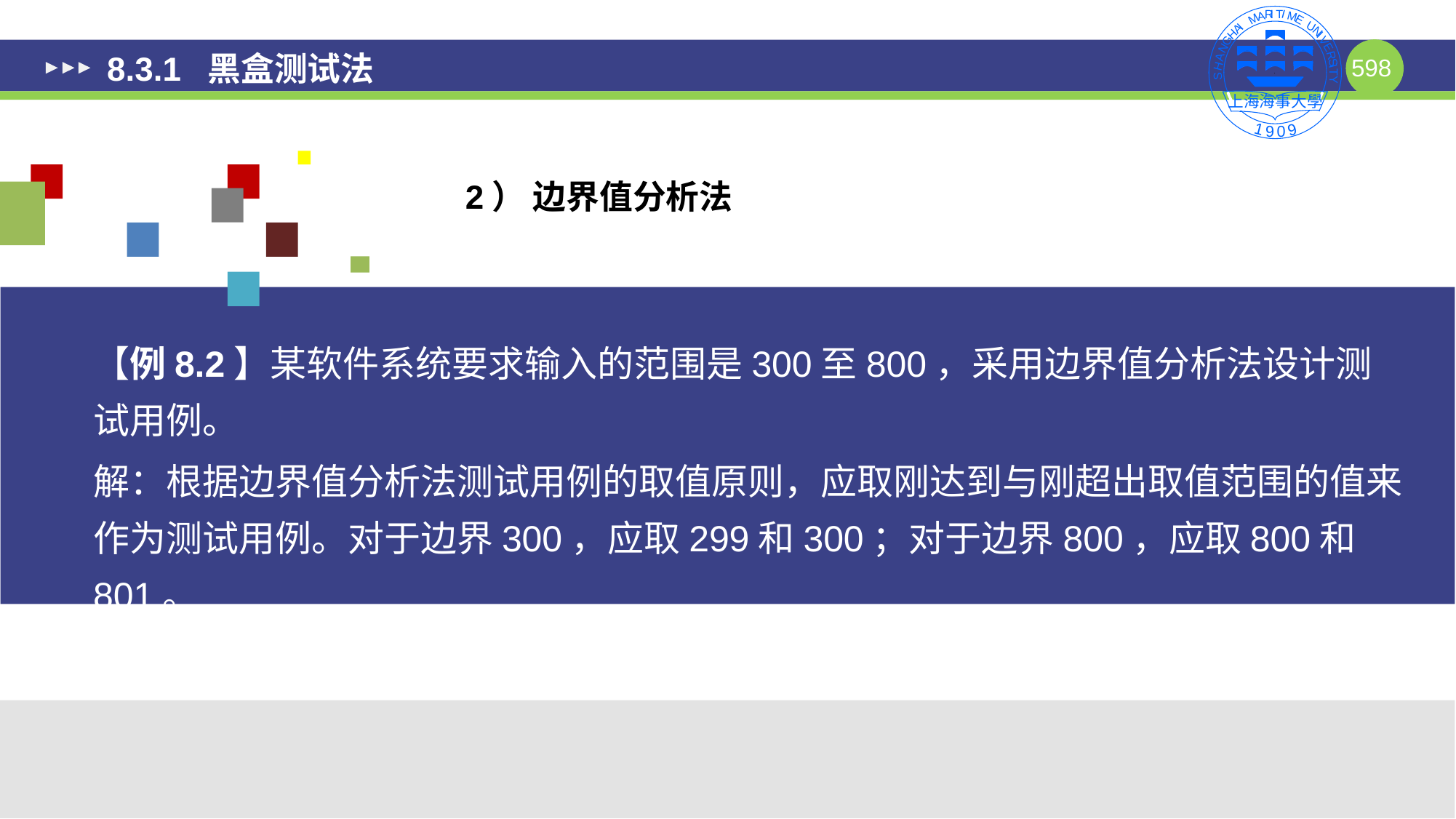

# 8.3.1  黑盒测试法

2） 边界值分析法

【例8.2】某软件系统要求输入的范围是300至800，采用边界值分析法设计测试用例。
解：根据边界值分析法测试用例的取值原则，应取刚达到与刚超出取值范围的值来作为测试用例。对于边界300，应取299和300；对于边界800，应取800和801。

598